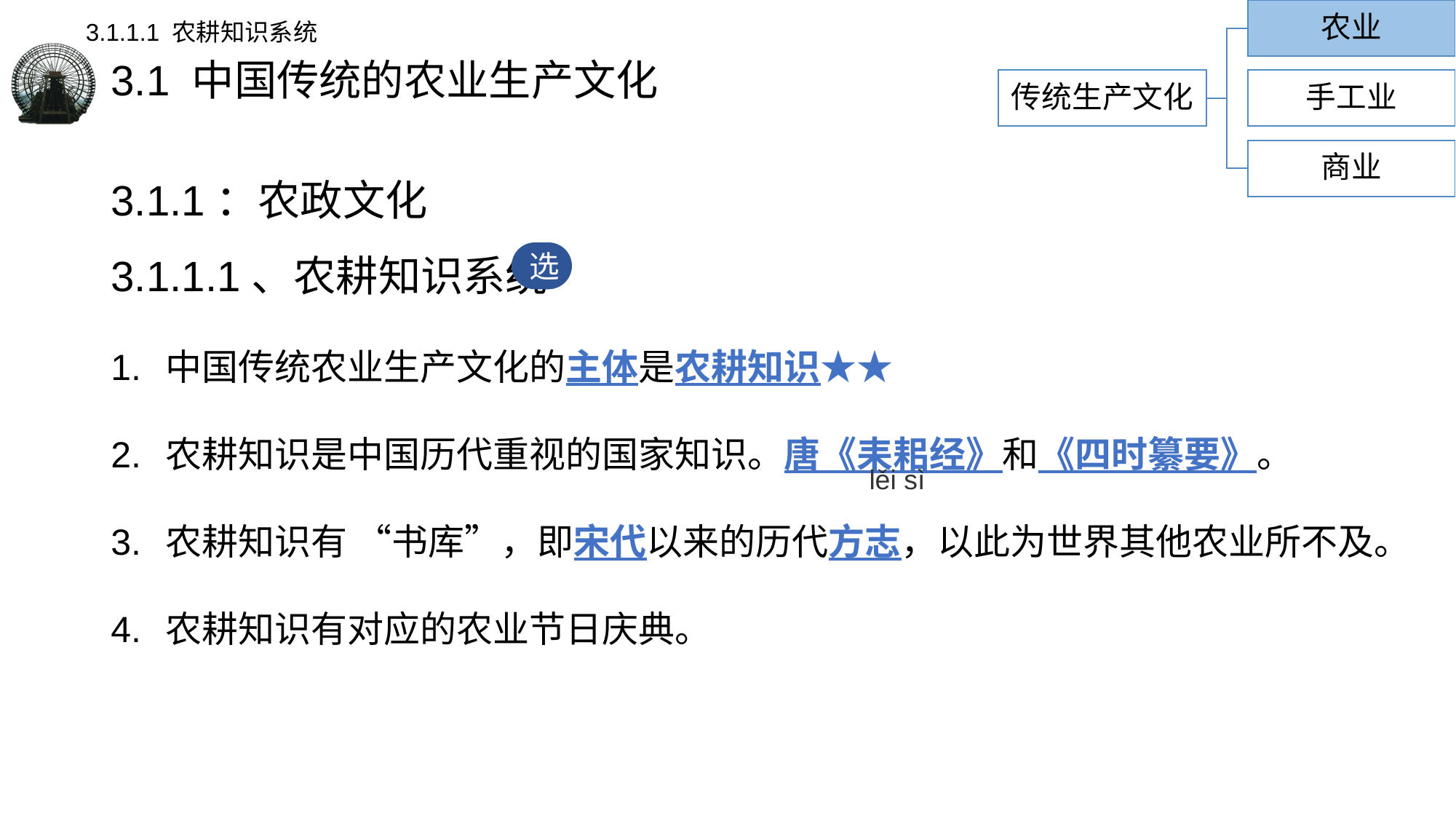

农业
3.1.1.1 农耕知识系统

# 3.1 中国传统的农业生产文化
传统生产文化
手工业

商业
3.1.1：农政文化
3.1.1.1、农耕知识系统
中国传统农业生产文化的主体是农耕知识★★
农耕知识是中国历代重视的国家知识。唐《耒耜经》和《四时纂要》。
农耕知识有 “书库”，即宋代以来的历代方志，以此为世界其他农业所不及。
农耕知识有对应的农业节日庆典。

选
lěi sì
17